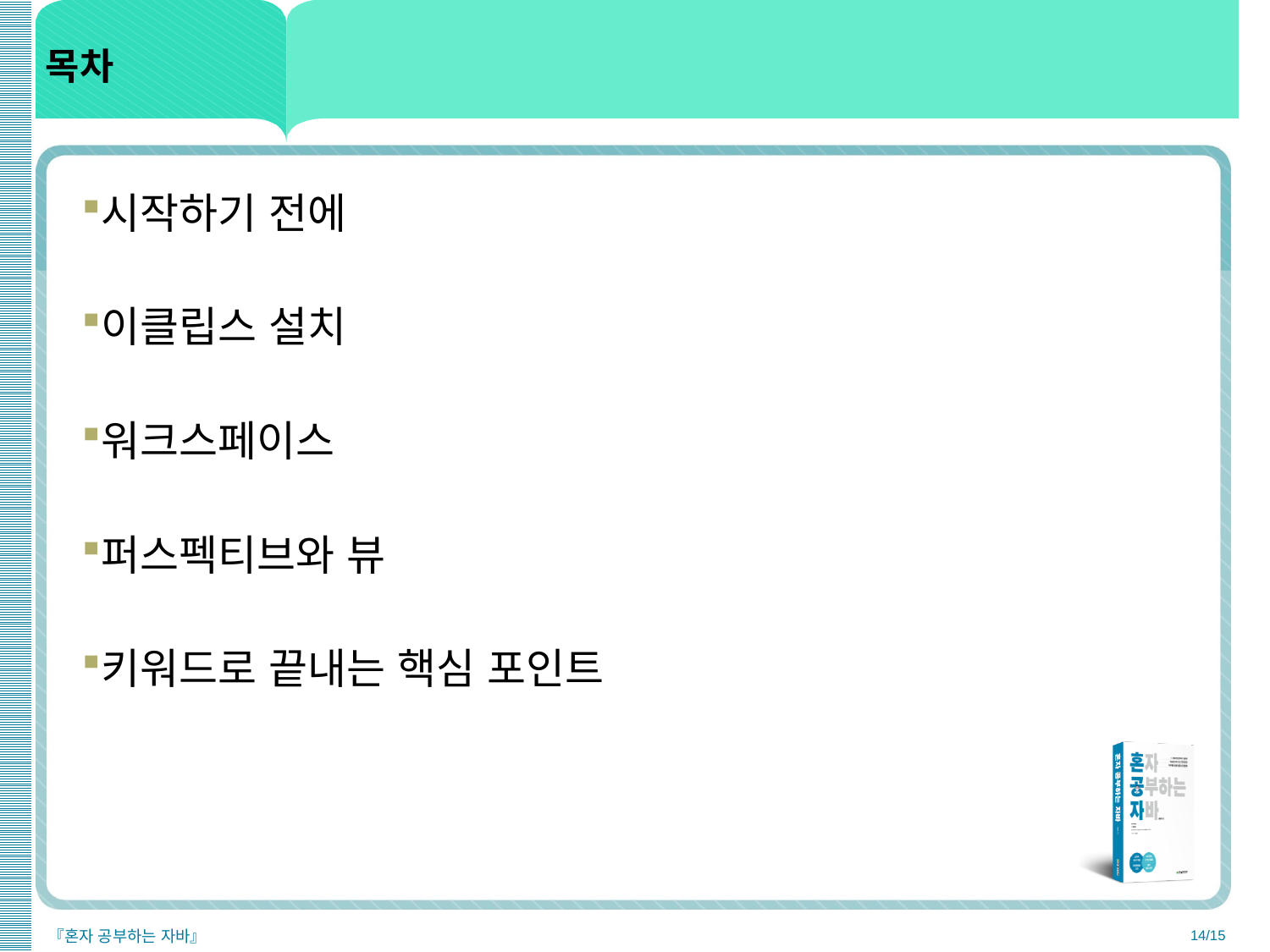

# 목차
시작하기 전에
이클립스 설치
워크스페이스
퍼스펙티브와 뷰
키워드로 끝내는 핵심 포인트